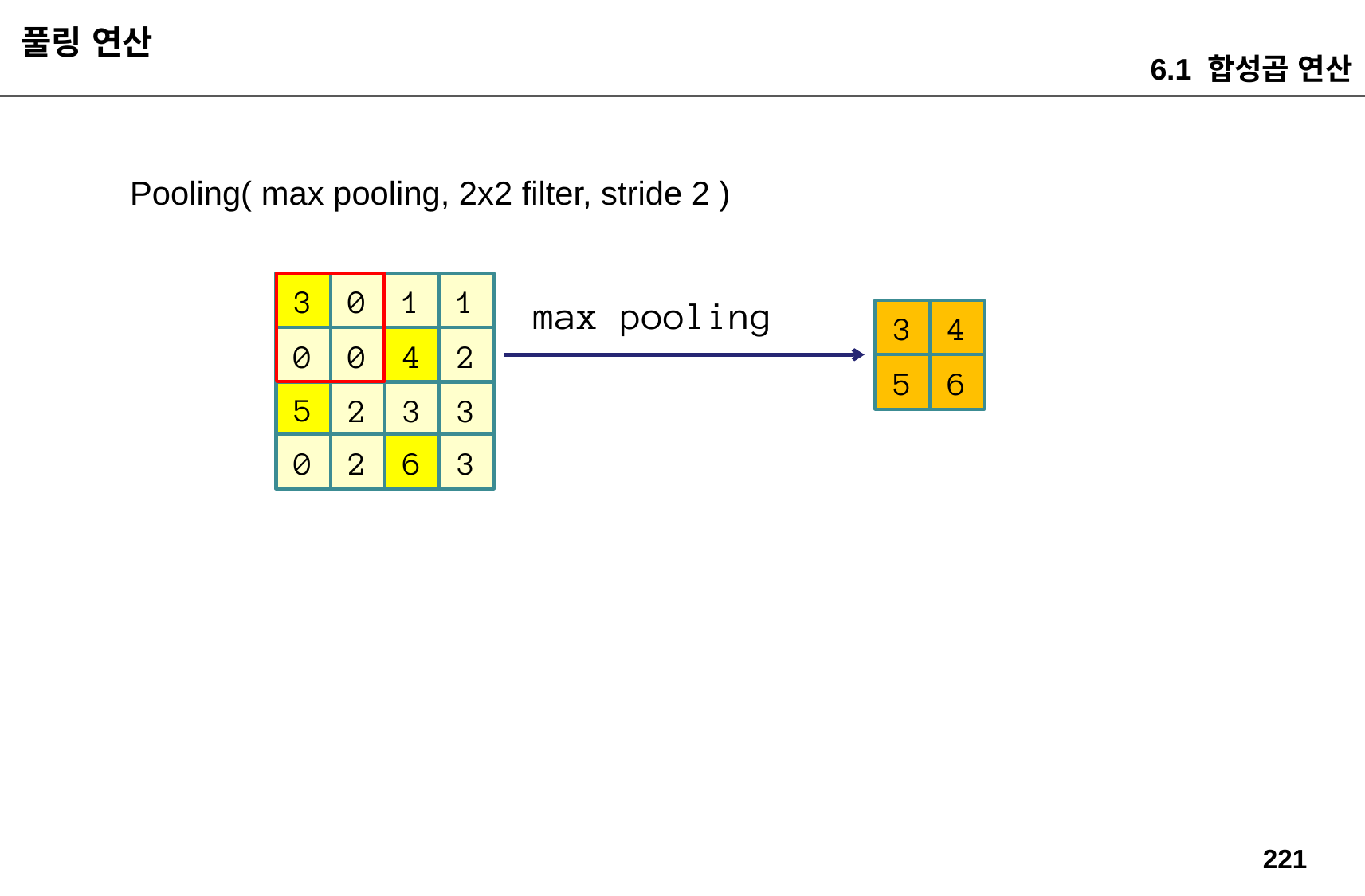

풀링 연산
6.1 합성곱 연산
Pooling( max pooling, 2x2 filter, stride 2 )

1
1
0
3
max pooling
4
3
4
2
0
0
6
5
5
3
3
2
0
2
6
3